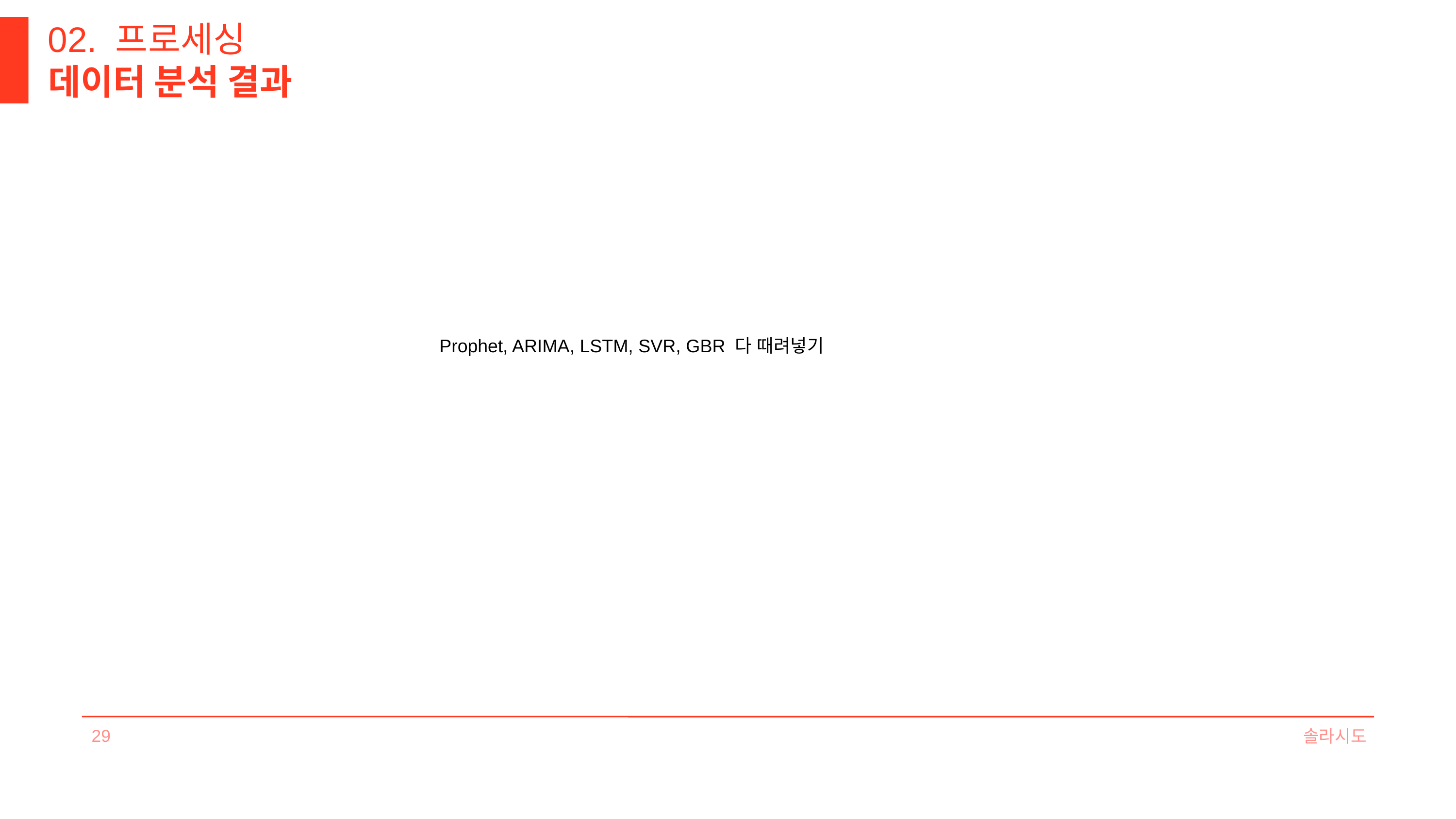

02. 프로세싱
데이터 분석 결과
Prophet, ARIMA, LSTM, SVR, GBR 다 때려넣기

29
솔라시도